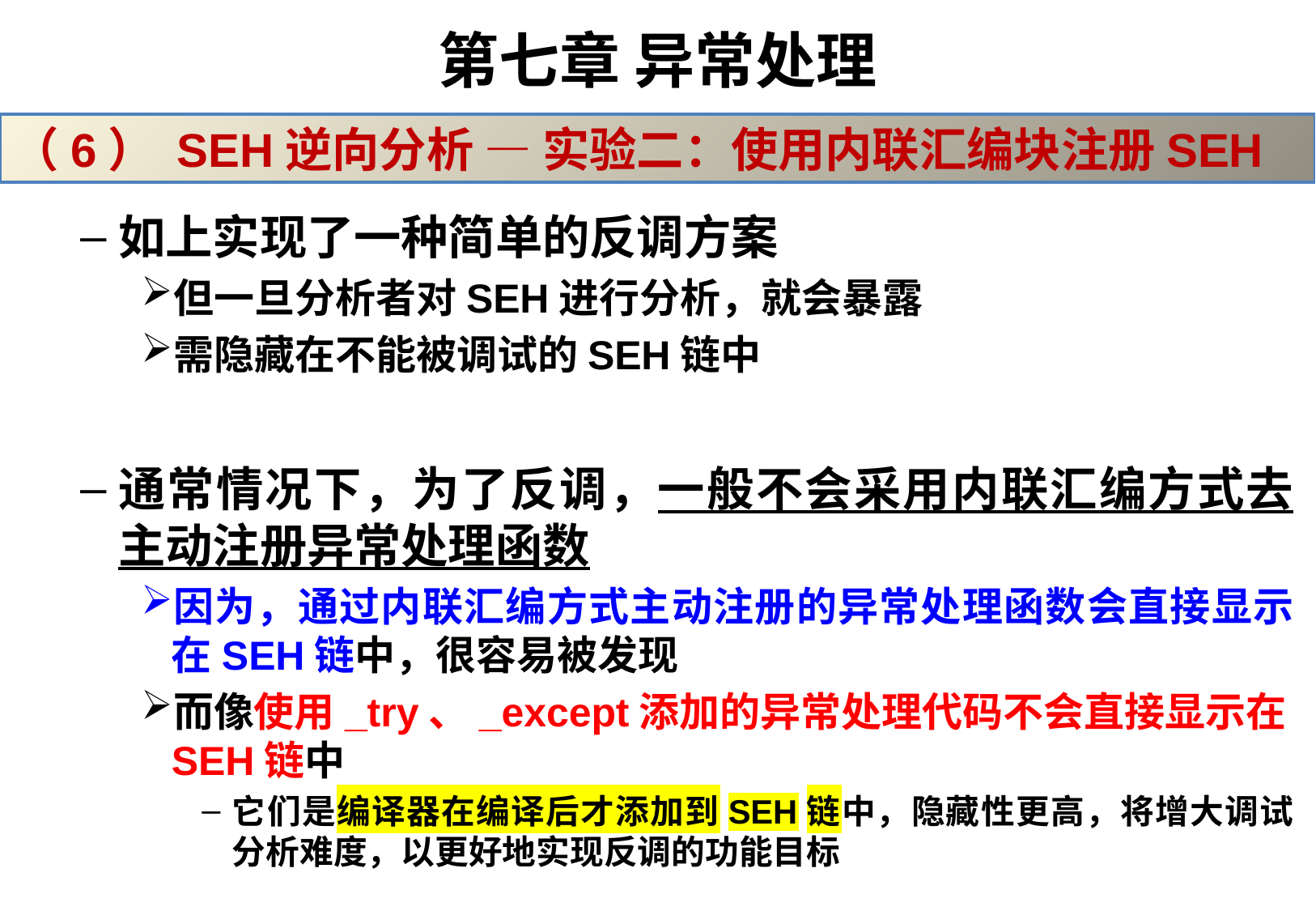

# 第七章 异常处理
（6） SEH逆向分析 — 实验二：使用内联汇编块注册SEH
如上实现了一种简单的反调方案
但一旦分析者对SEH进行分析，就会暴露
需隐藏在不能被调试的SEH链中

通常情况下，为了反调，一般不会采用内联汇编方式去主动注册异常处理函数
因为，通过内联汇编方式主动注册的异常处理函数会直接显示在SEH链中，很容易被发现
而像使用_try、_except添加的异常处理代码不会直接显示在SEH链中
它们是编译器在编译后才添加到SEH链中，隐藏性更高，将增大调试分析难度，以更好地实现反调的功能目标